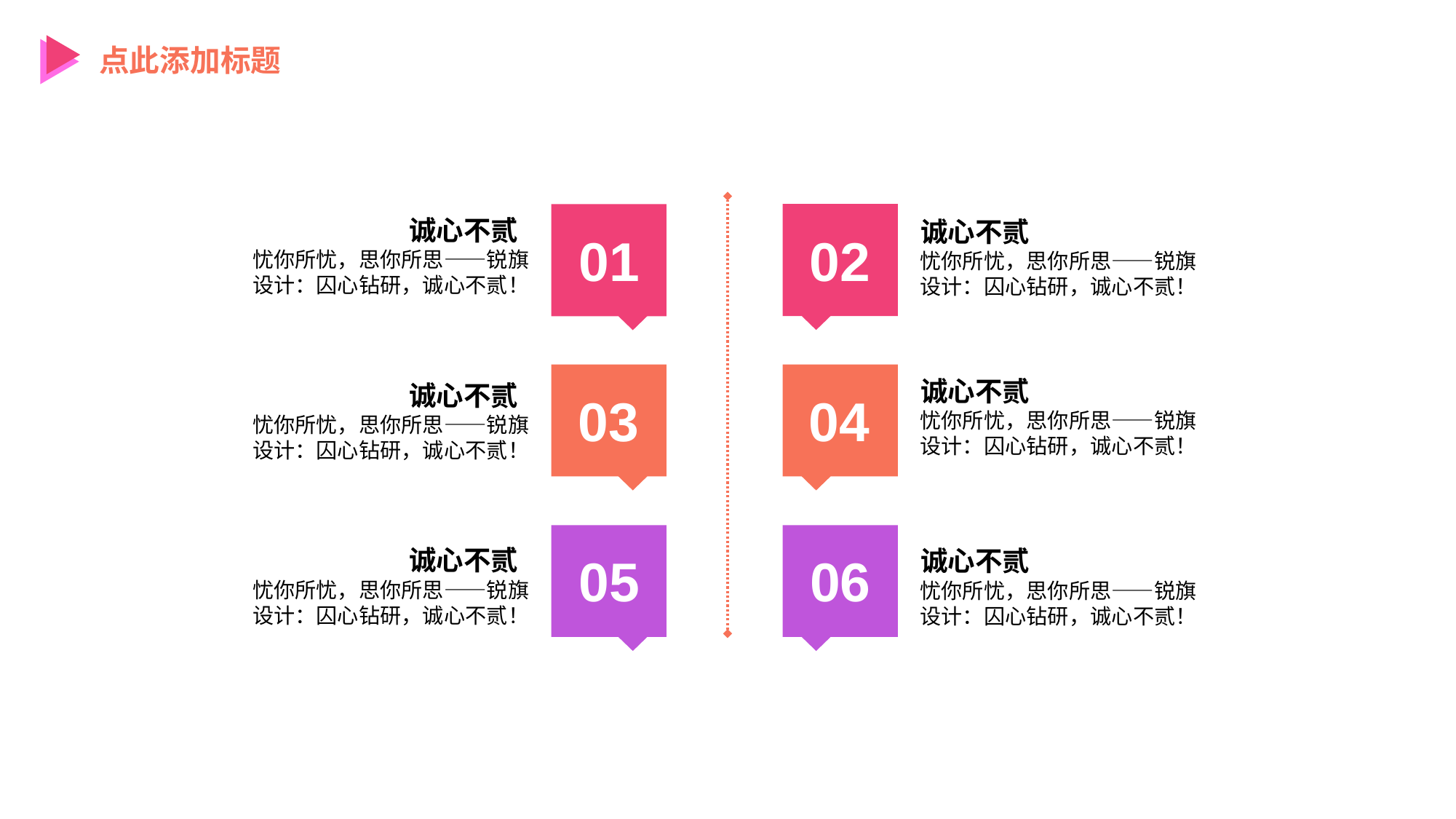

点此添加标题

诚心不贰
忧你所忧，思你所思——锐旗设计：囚心钻研，诚心不贰！
诚心不贰
忧你所忧，思你所思——锐旗设计：囚心钻研，诚心不贰！
01
02

诚心不贰
忧你所忧，思你所思——锐旗设计：囚心钻研，诚心不贰！
诚心不贰
忧你所忧，思你所思——锐旗设计：囚心钻研，诚心不贰！
03
04

诚心不贰
忧你所忧，思你所思——锐旗设计：囚心钻研，诚心不贰！
诚心不贰
忧你所忧，思你所思——锐旗设计：囚心钻研，诚心不贰！
05
06